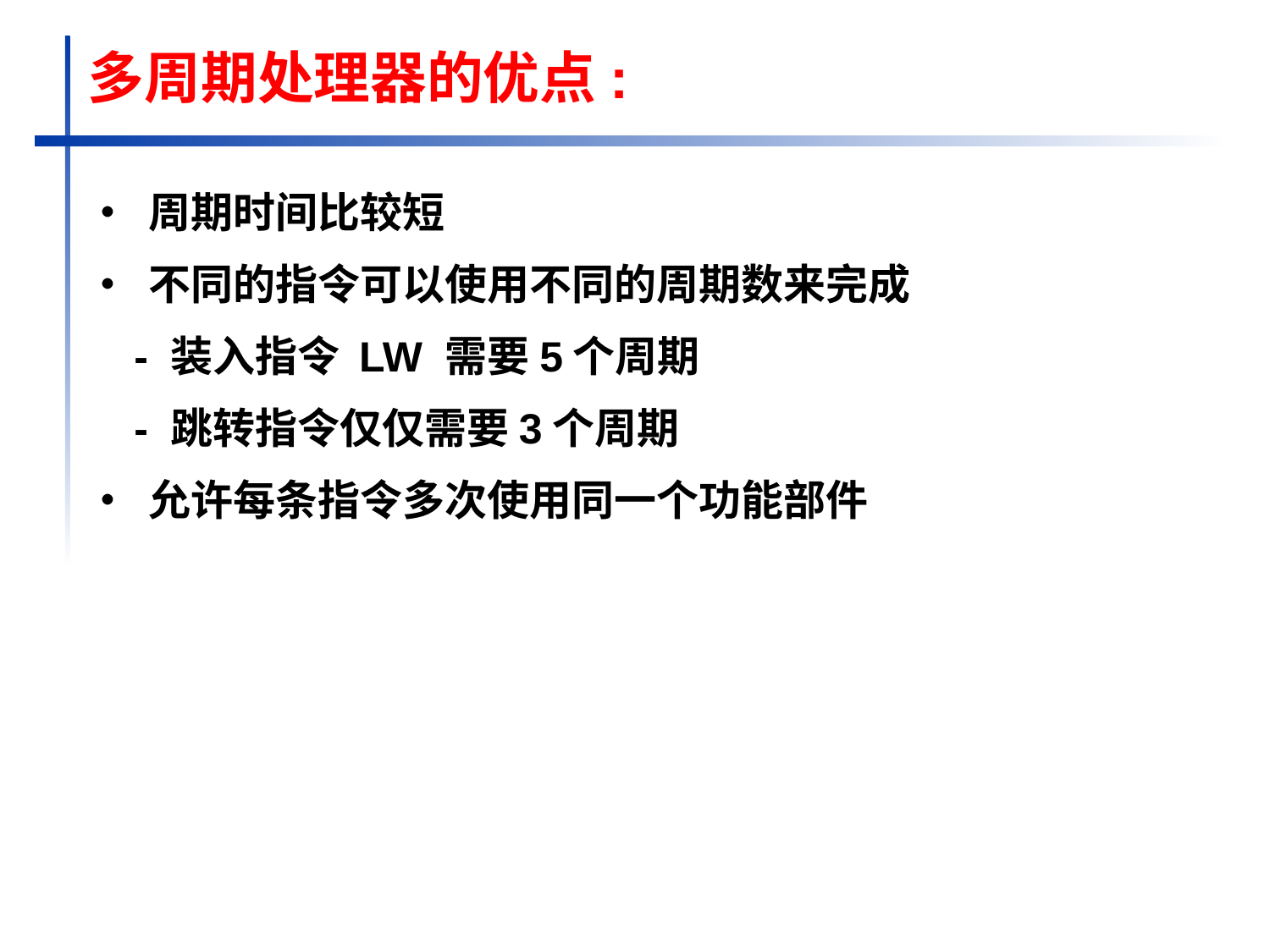

多周期处理器的优点:
• 周期时间比较短
• 不同的指令可以使用不同的周期数来完成
    - 装入指令 LW 需要5个周期
    - 跳转指令仅仅需要3个周期
• 允许每条指令多次使用同一个功能部件